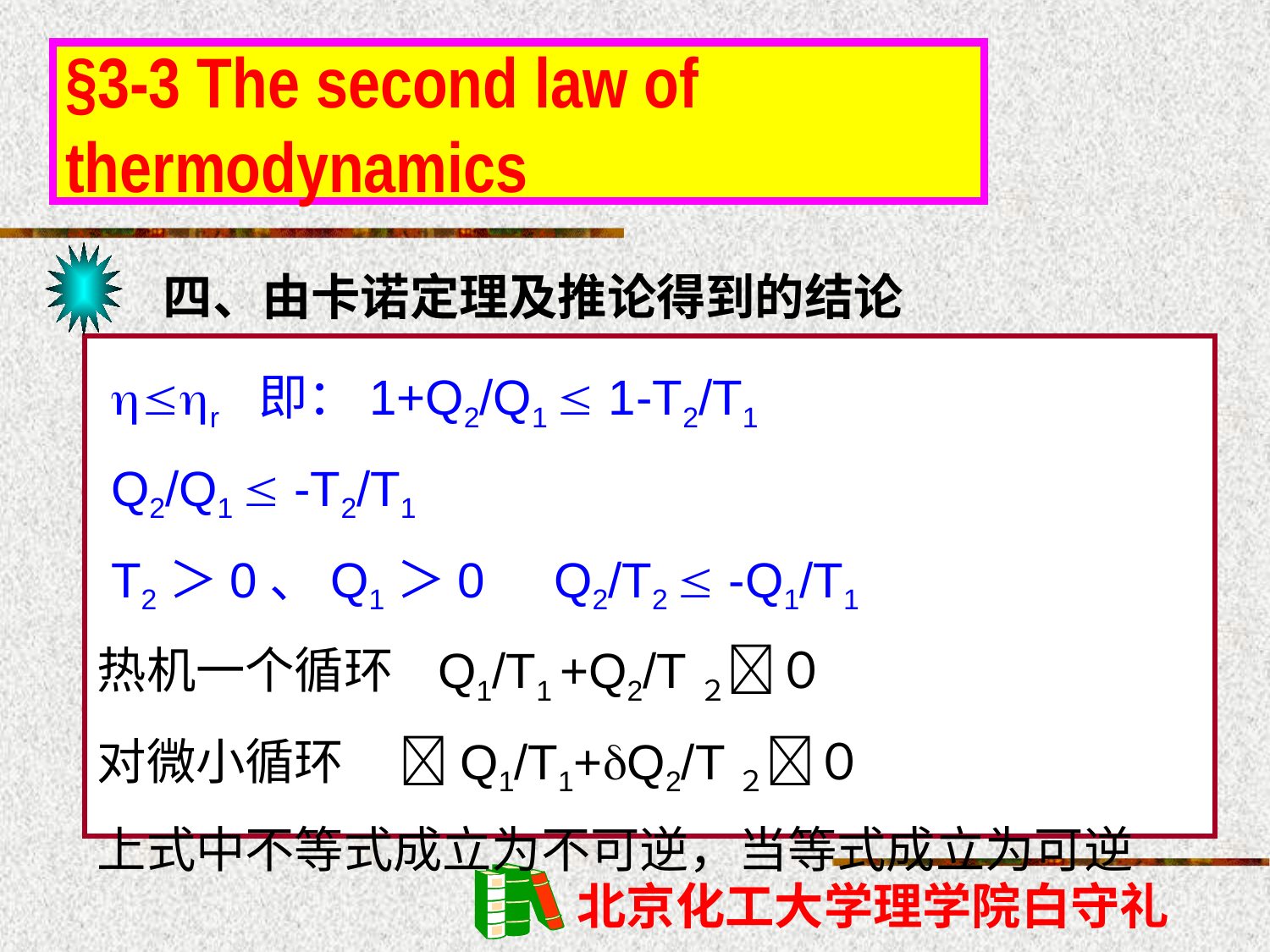

§3-3 The second law of thermodynamics

四、由卡诺定理及推论得到的结论
 η≤ηr  即：1+Q2/Q1 ≤ 1-T2/T1
 Q2/Q1 ≤ -T2/T1
 T2＞0、Q1＞0     Q2/T2 ≤ -Q1/T1
热机一个循环   Q1/T1 +Q2/T２≤０
对微小循环     δQ1/T1+δQ2/T２≤０
上式中不等式成立为不可逆，当等式成立为可逆